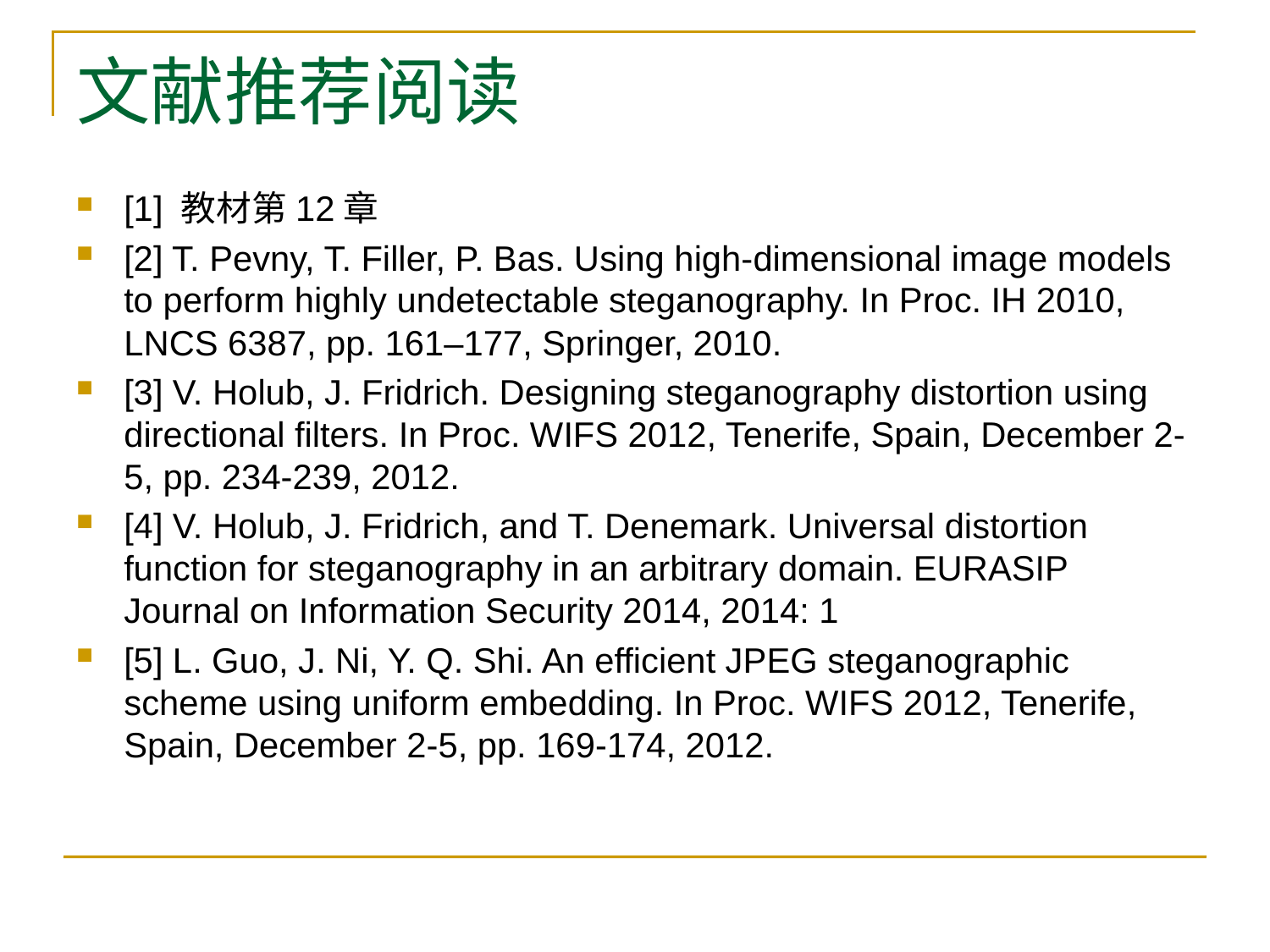

# 文献推荐阅读
[1] 教材第12章
[2] T. Pevny, T. Filler, P. Bas. Using high-dimensional image models to perform highly undetectable steganography. In Proc. IH 2010, LNCS 6387, pp. 161–177, Springer, 2010.
[3] V. Holub, J. Fridrich. Designing steganography distortion using directional filters. In Proc. WIFS 2012, Tenerife, Spain, December 2-5, pp. 234-239, 2012.
[4] V. Holub, J. Fridrich, and T. Denemark. Universal distortion function for steganography in an arbitrary domain. EURASIP Journal on Information Security 2014, 2014: 1
[5] L. Guo, J. Ni, Y. Q. Shi. An efficient JPEG steganographic scheme using uniform embedding. In Proc. WIFS 2012, Tenerife, Spain, December 2-5, pp. 169-174, 2012.